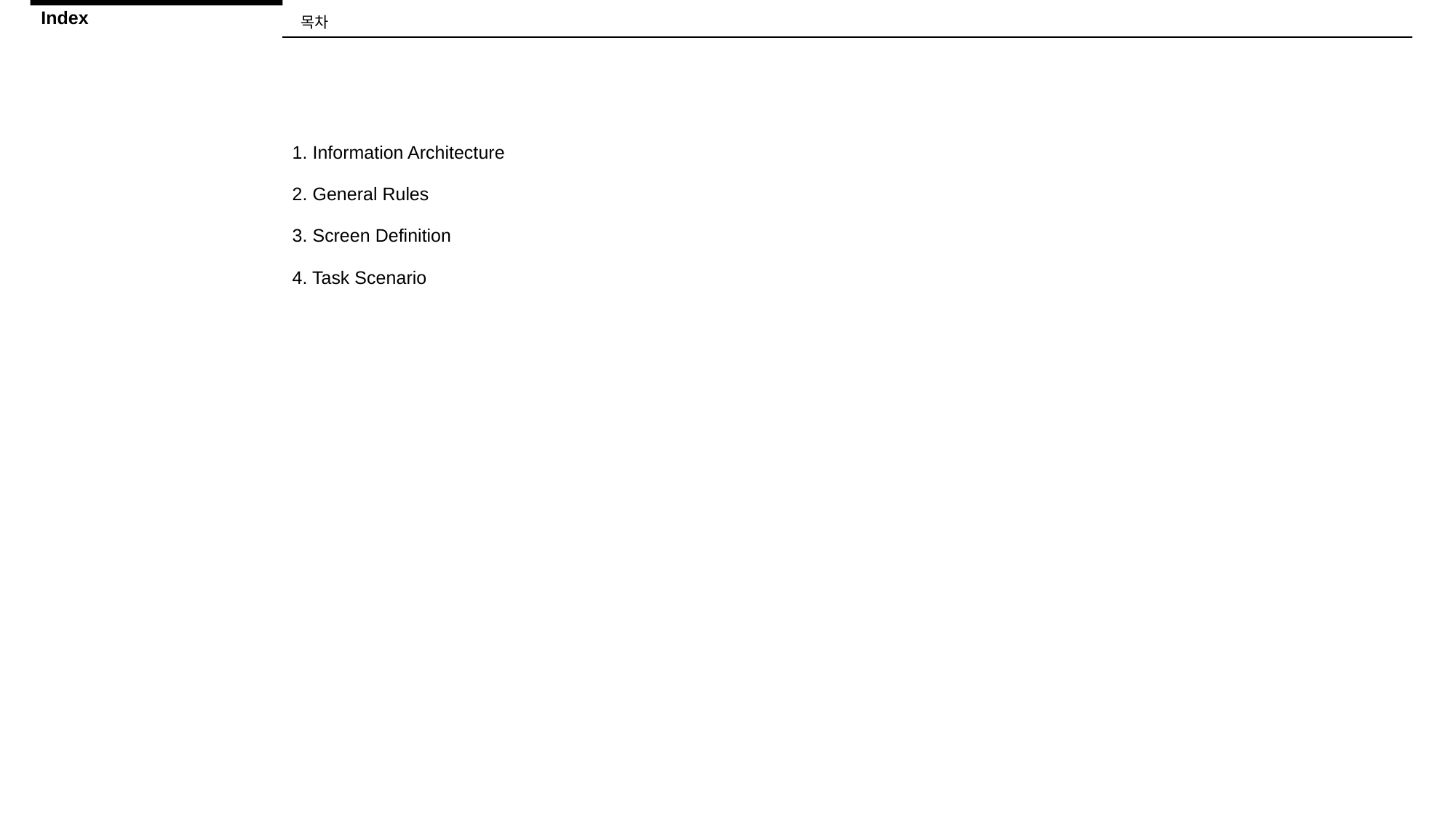

Index
목차
1. Information Architecture
2. General Rules
3. Screen Definition
4. Task Scenario